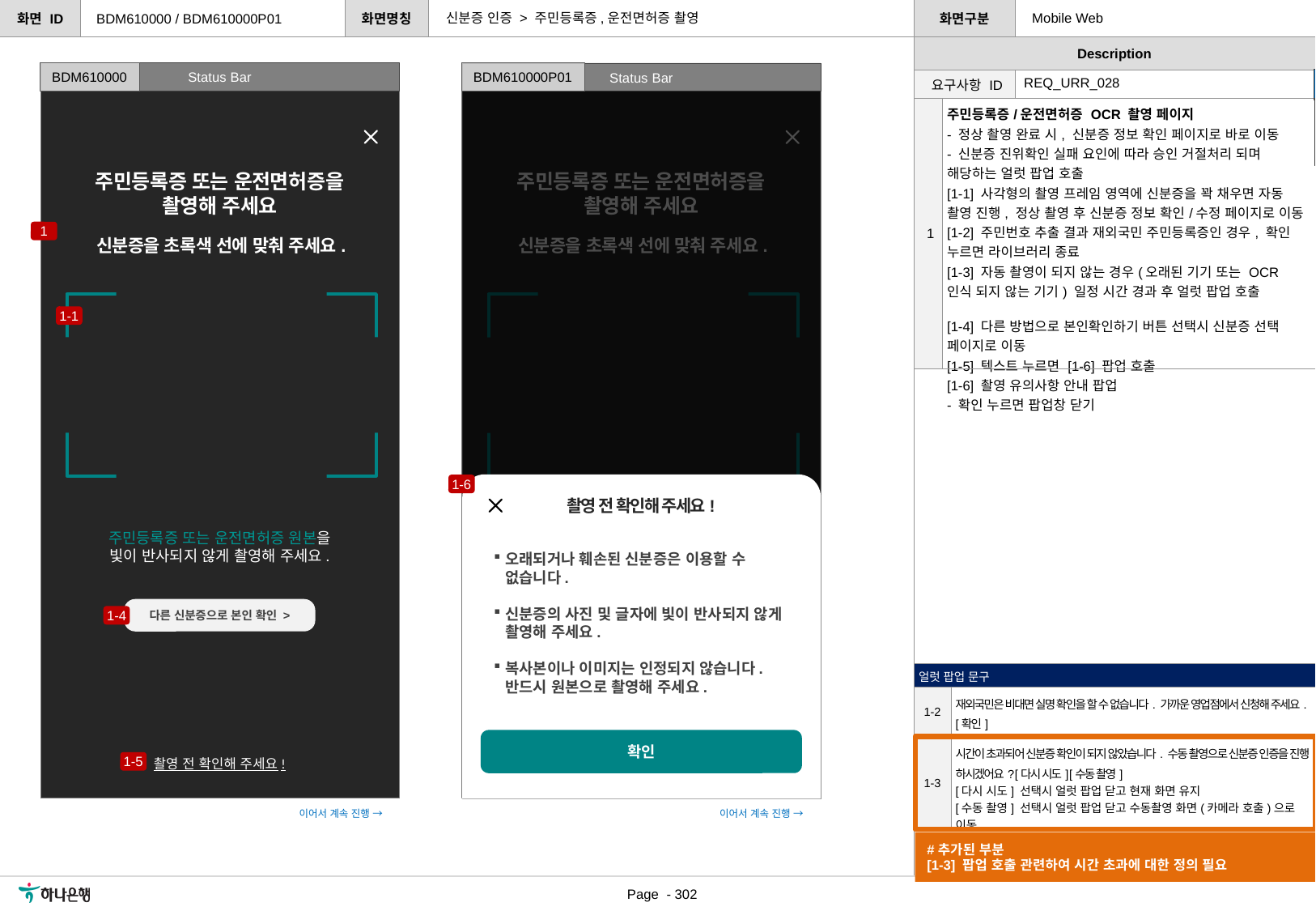

신분증 인증 > 주민등록증,운전면허증 촬영
Mobile Web
BDM610000 / BDM610000P01
Status Bar

BDM610000
BDM610000P01
Status Bar

[수정요약] 2023.08.09
[1-4] 수동 촬영 진행 케이스에 대한 얼럿 팝업 추가
| 요구사항 ID | REQ\_URR\_028 |
| --- | --- |

| 1 | 주민등록증/운전면허증 OCR 촬영 페이지 - 정상 촬영 완료 시, 신분증 정보 확인 페이지로 바로 이동 - 신분증 진위확인 실패 요인에 따라 승인 거절처리 되며 해당하는 얼럿 팝업 호출 [1-1] 사각형의 촬영 프레임 영역에 신분증을 꽉 채우면 자동 촬영 진행, 정상 촬영 후 신분증 정보 확인/수정 페이지로 이동 [1-2] 주민번호 추출 결과 재외국민 주민등록증인 경우, 확인 누르면 라이브러리 종료 [1-3] 자동 촬영이 되지 않는 경우(오래된 기기 또는 OCR 인식 되지 않는 기기) 일정 시간 경과 후 얼럿 팝업 호출 [1-4] 다른 방법으로 본인확인하기 버튼 선택시 신분증 선택 페이지로 이동 [1-5] 텍스트 누르면 [1-6] 팝업 호출 [1-6] 촬영 유의사항 안내 팝업 - 확인 누르면 팝업창 닫기 |
| --- | --- |

주민등록증 또는 운전면허증을
촬영해 주세요
주민등록증 또는 운전면허증을
촬영해 주세요
1
신분증을 초록색 선에 맞춰 주세요.
신분증을 초록색 선에 맞춰 주세요.

1-1

촬영 전 확인해 주세요!
오래되거나 훼손된 신분증은 이용할 수 없습니다.

신분증의 사진 및 글자에 빛이 반사되지 않게 촬영해 주세요.

복사본이나 이미지는 인정되지 않습니다. 반드시 원본으로 촬영해 주세요.
확인
1-6
주민등록증 또는 운전면허증 원본을
빛이 반사되지 않게 촬영해 주세요.
복사본이 아닌
주민등록증 또는 운전면허증 원본으로 촬영하고
빛이 반사되지 않도록 주의해 주세요.
복사본이 아닌
주민등록증 또는 운전면허증 원본으로 촬영하고
빛이 반사되지 않도록 주의해 주세요.

다른 신분증으로 본인 확인 >

다른 방법으로 본인확인하기 >
1-4
| 얼럿 팝업 문구 |  |
| --- | --- |
| 1-2 | 재외국민은 비대면 실명 확인을 할 수 없습니다. 가까운 영업점에서 신청해 주세요. [확인] |
| 1-3 | 시간이 초과되어 신분증 확인이 되지 않았습니다. 수동 촬영으로 신분증 인증을 진행 하시겠어요? [다시 시도] [수동 촬영] [다시 시도] 선택시 얼럿 팝업 닫고 현재 화면 유지 [수동 촬영] 선택시 얼럿 팝업 닫고 수동촬영 화면(카메라 호출)으로 이동 |

촬영 전 확인해 주세요!
신분증 촬영 하기 전, 확인하세요!
신분증 촬영이 안되나요?
1-5
이어서 계속 진행 →
이어서 계속 진행 →
#추가된 부분
[1-3] 팝업 호출 관련하여 시간 초과에 대한 정의 필요